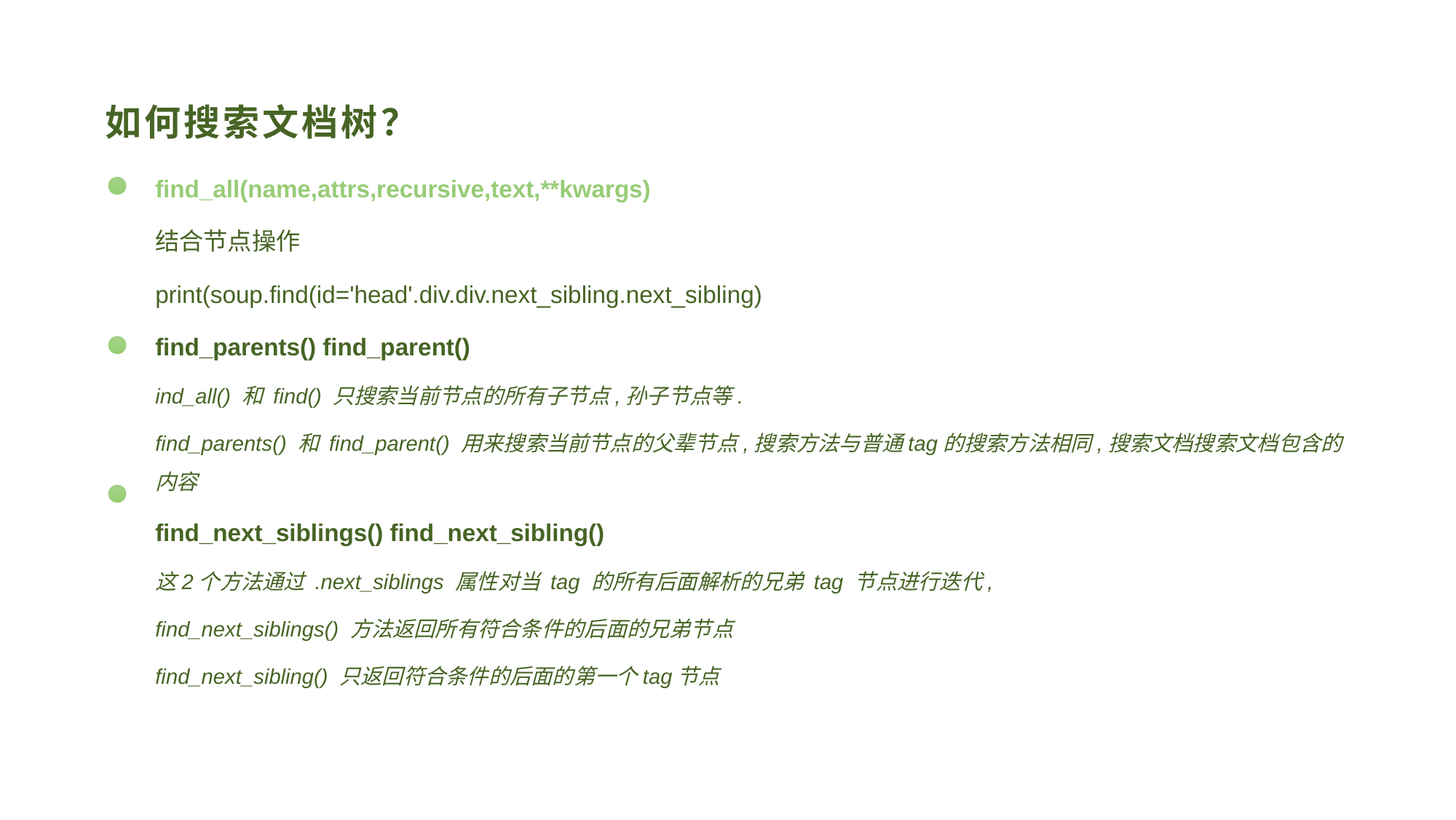

# 如何搜索文档树？
find_all(name,attrs,recursive,text,**kwargs)
结合节点操作
print(soup.find(id='head'.div.div.next_sibling.next_sibling)
find_parents() find_parent()
ind_all() 和 find() 只搜索当前节点的所有子节点,孙子节点等.
find_parents() 和 find_parent() 用来搜索当前节点的父辈节点,搜索方法与普通tag的搜索方法相同,搜索文档搜索文档包含的内容
find_next_siblings() find_next_sibling()
这2个方法通过 .next_siblings 属性对当 tag 的所有后面解析的兄弟 tag 节点进行迭代,
find_next_siblings() 方法返回所有符合条件的后面的兄弟节点
find_next_sibling() 只返回符合条件的后面的第一个tag节点